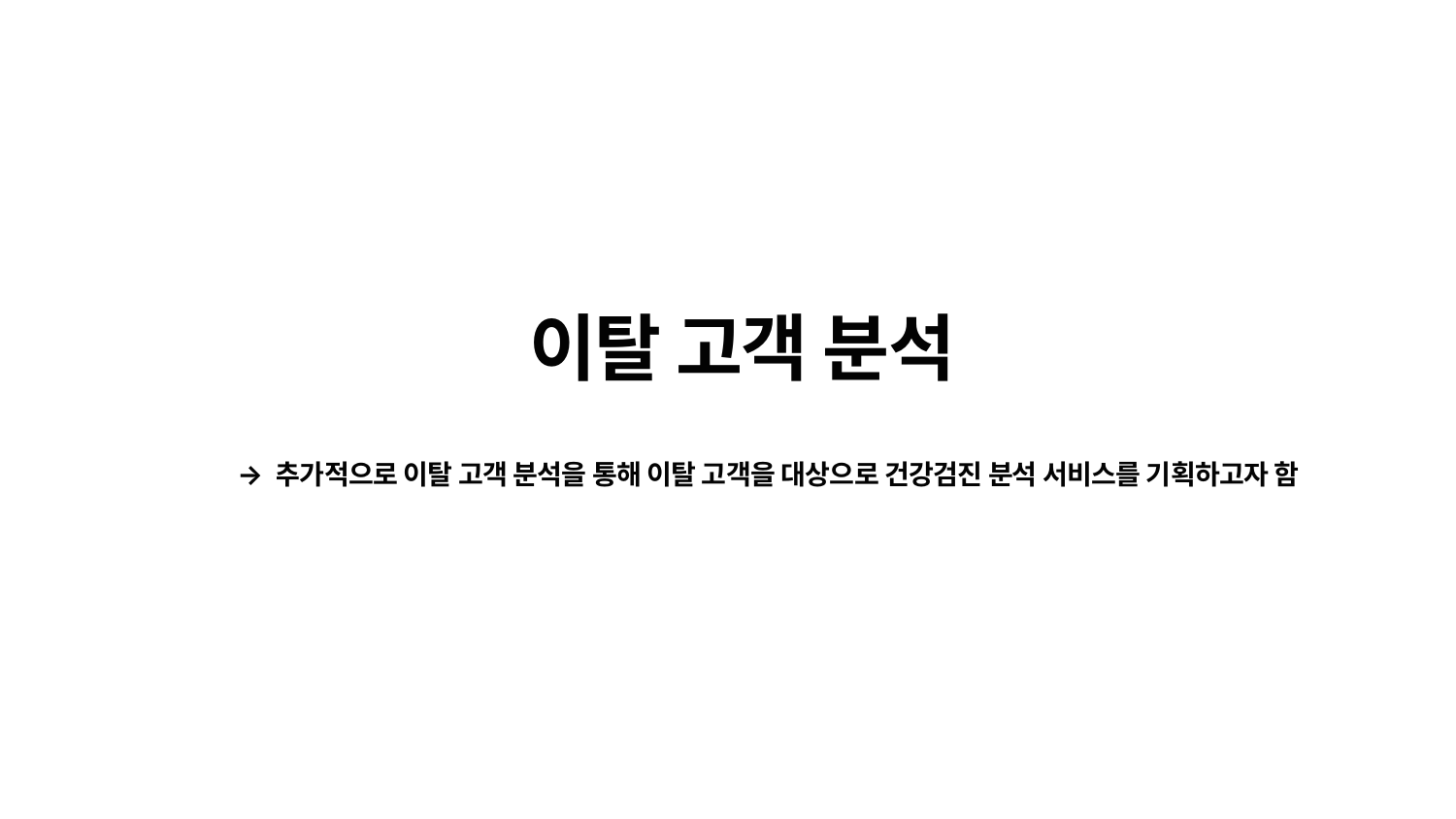

이탈 고객 분석
→ 추가적으로 이탈 고객 분석을 통해 이탈 고객을 대상으로 건강검진 분석 서비스를 기획하고자 함